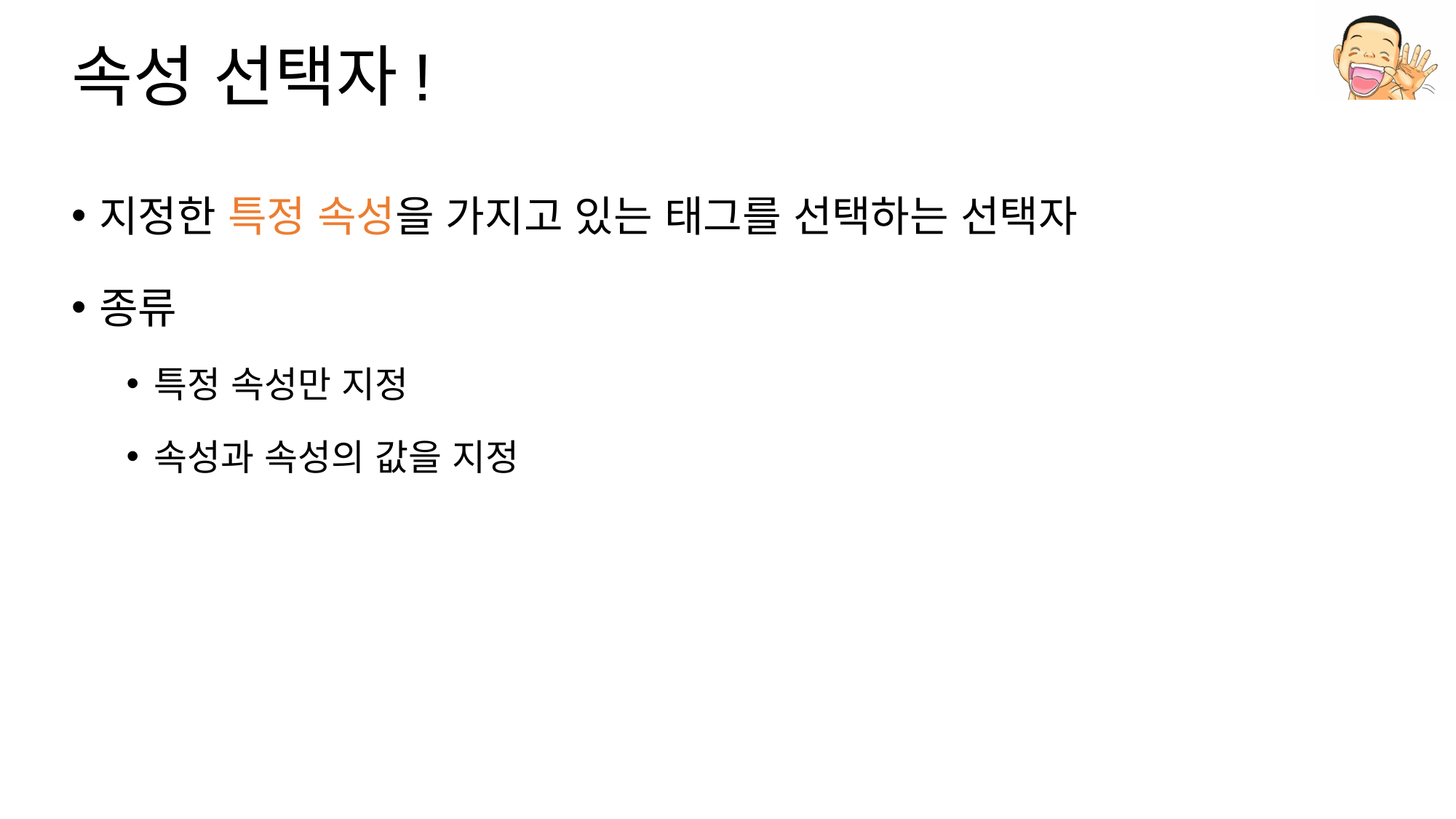

# 속성 선택자!
지정한 특정 속성을 가지고 있는 태그를 선택하는 선택자
종류
특정 속성만 지정
속성과 속성의 값을 지정